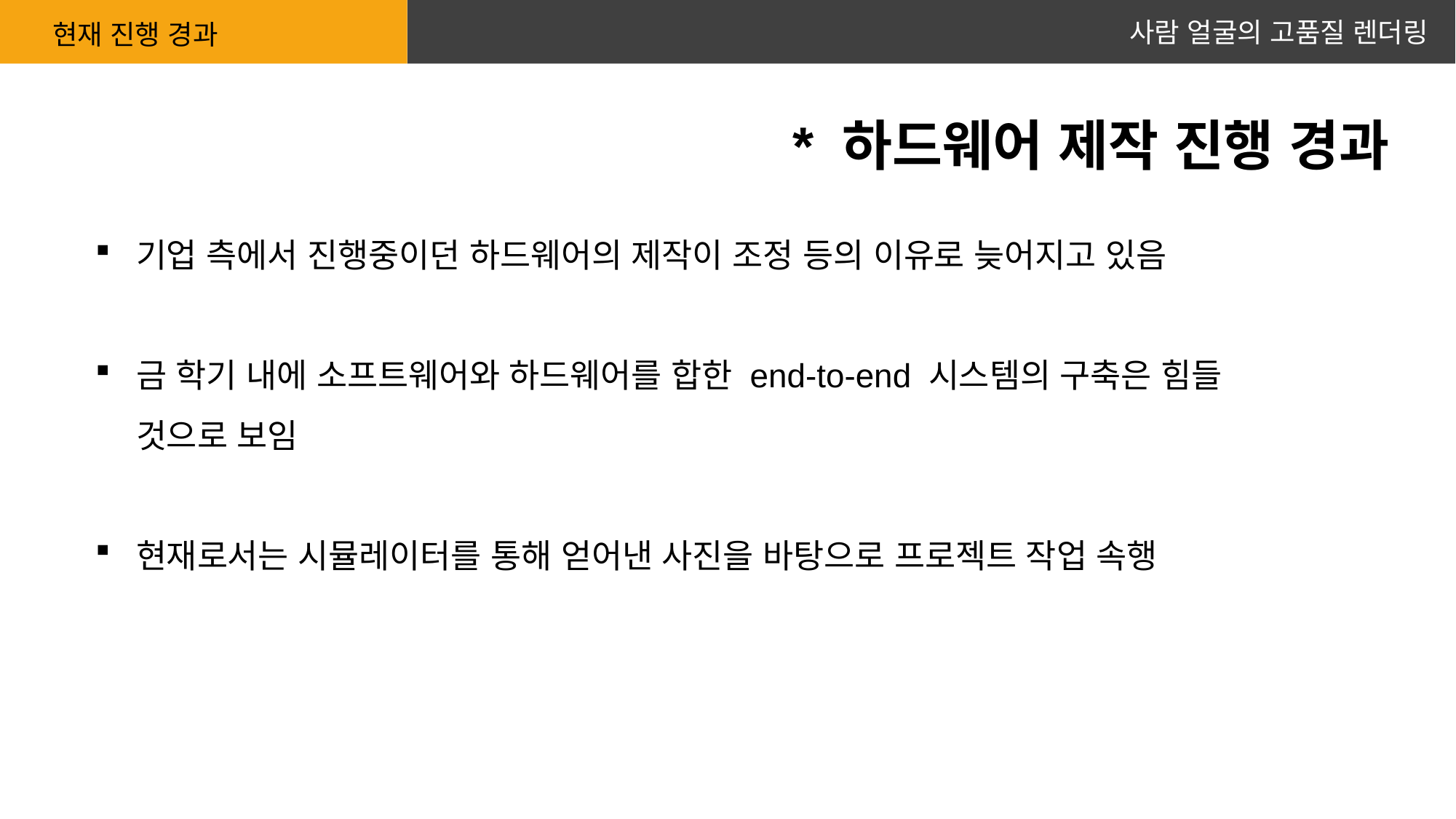

사람 얼굴의 고품질 렌더링
현재 진행 경과
* 하드웨어 제작 진행 경과
기업 측에서 진행중이던 하드웨어의 제작이 조정 등의 이유로 늦어지고 있음

금 학기 내에 소프트웨어와 하드웨어를 합한 end-to-end 시스템의 구축은 힘들 것으로 보임

현재로서는 시뮬레이터를 통해 얻어낸 사진을 바탕으로 프로젝트 작업 속행